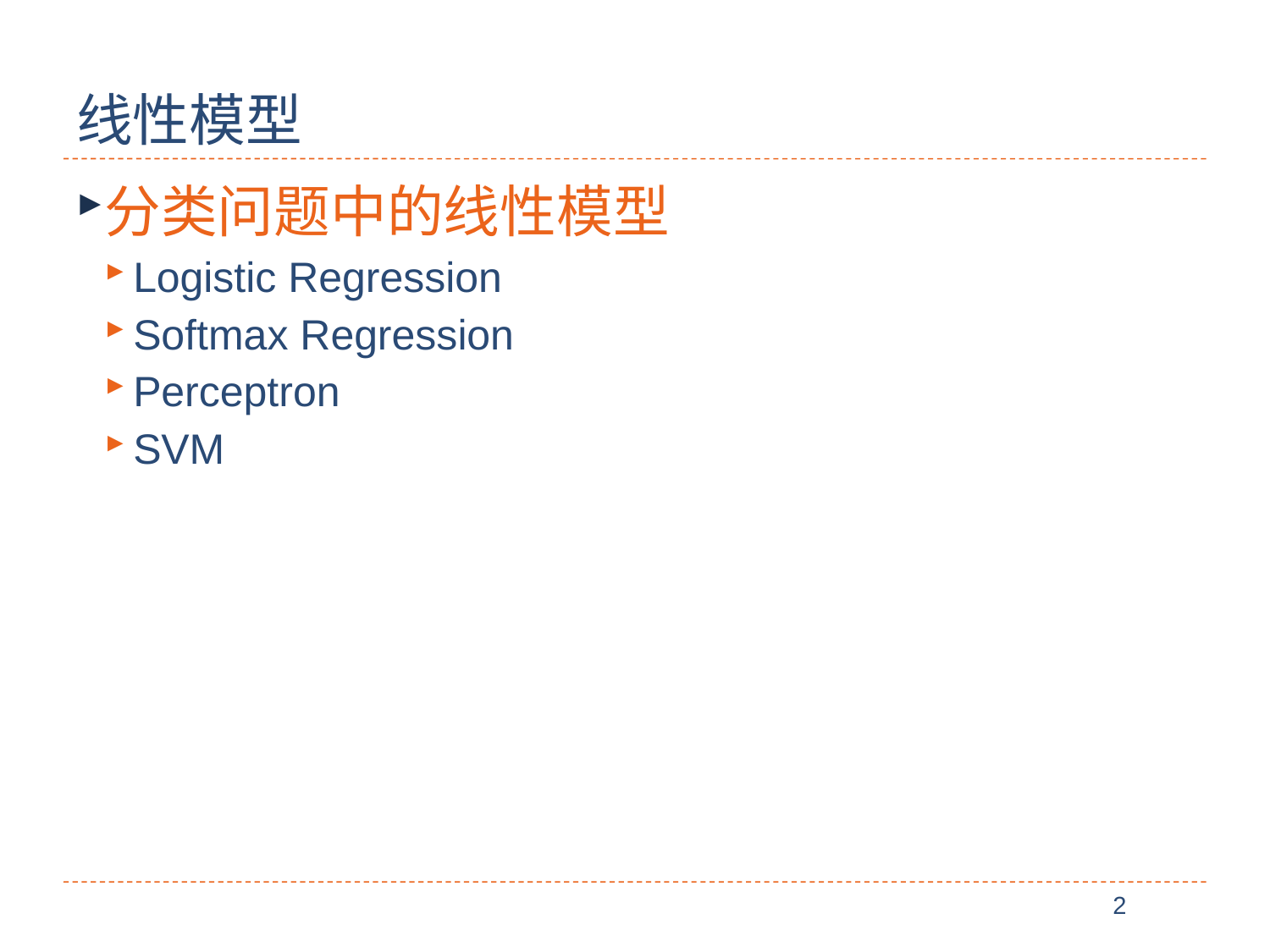

# 线性模型
分类问题中的线性模型
Logistic Regression
Softmax Regression
Perceptron
SVM